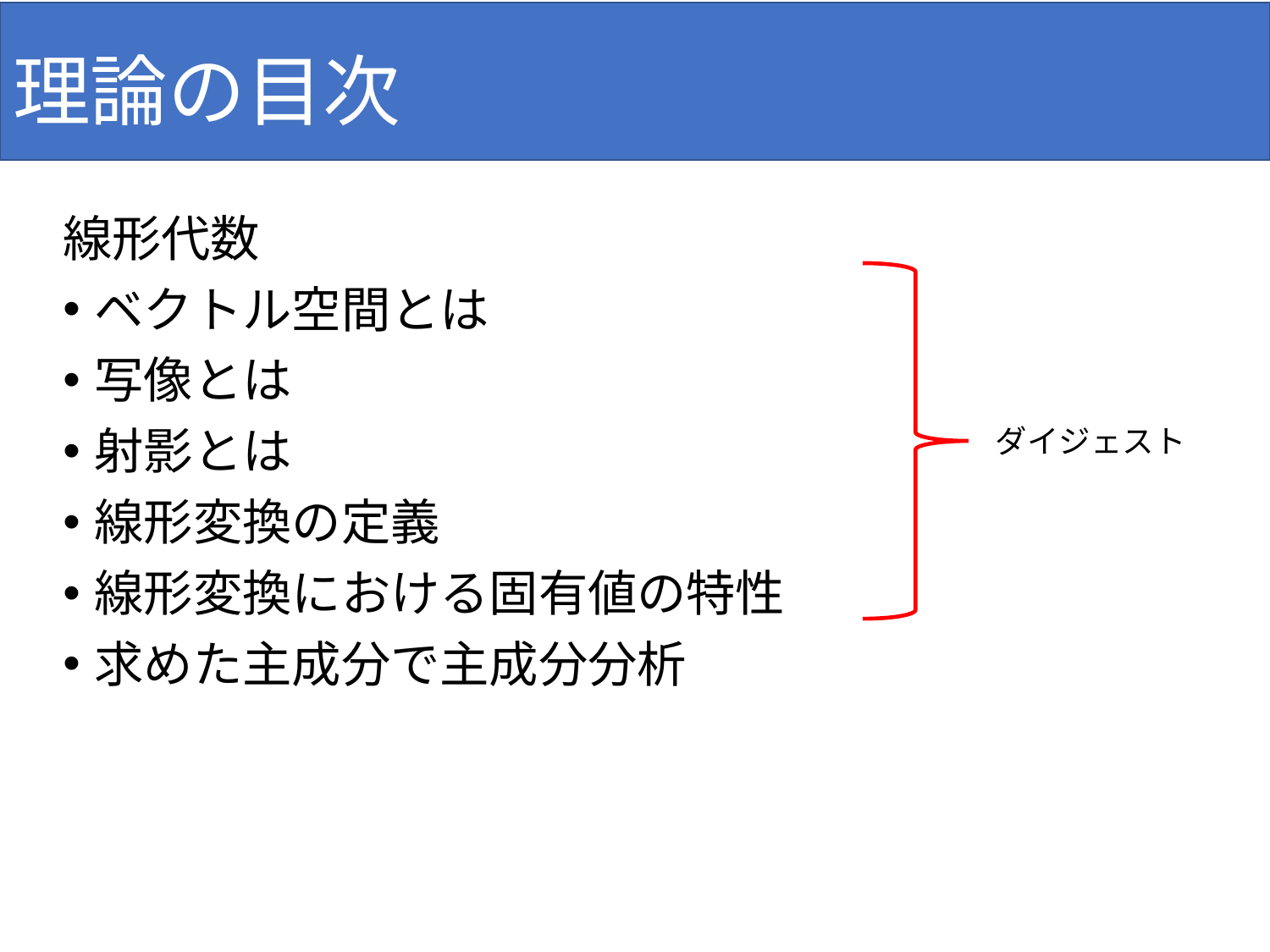

# 理論の目次
線形代数
ベクトル空間とは
写像とは
射影とは
線形変換の定義
線形変換における固有値の特性
求めた主成分で主成分分析

ダイジェスト